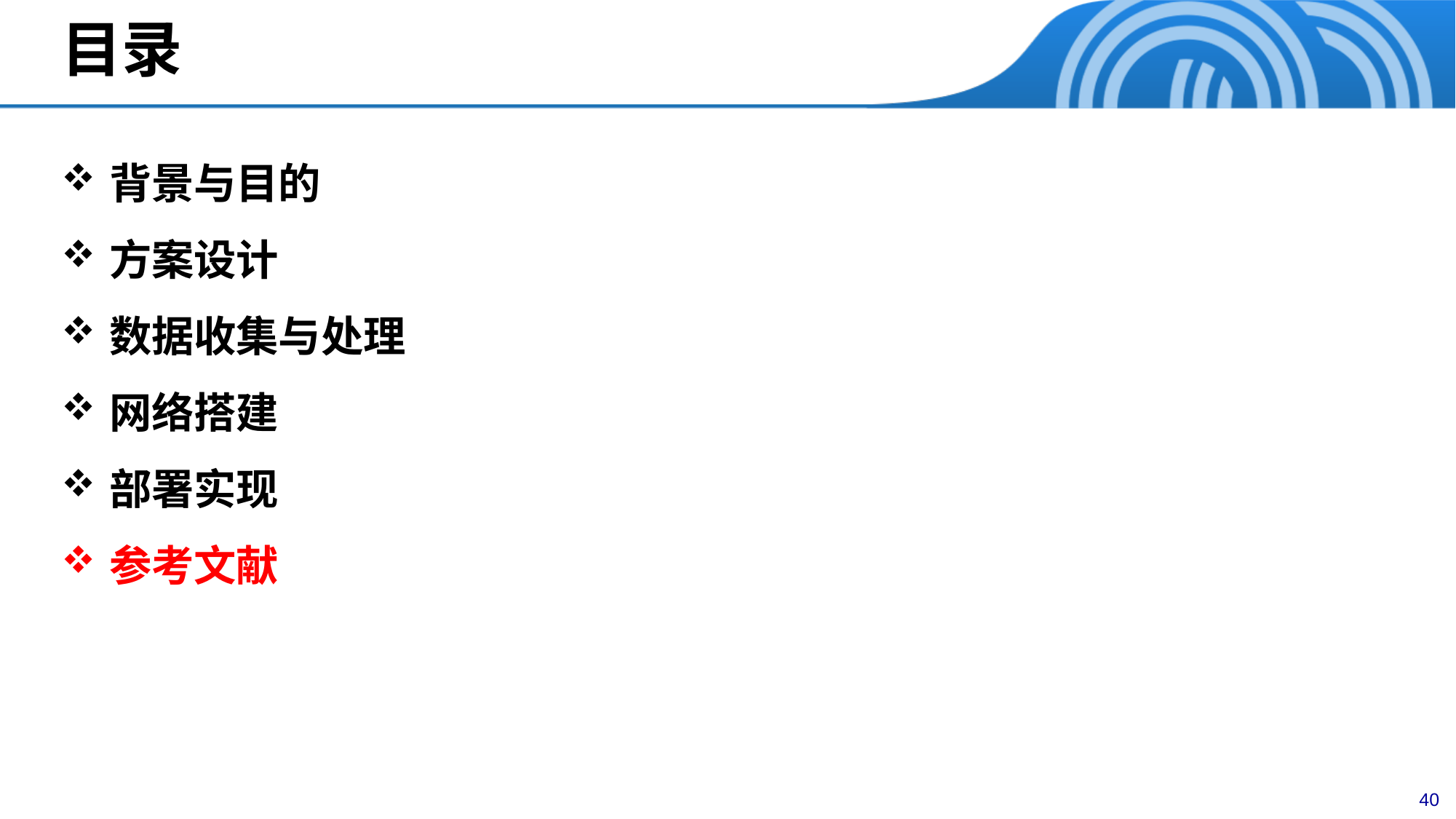

# 目录
背景与目的
方案设计
数据收集与处理
网络搭建
部署实现
参考文献